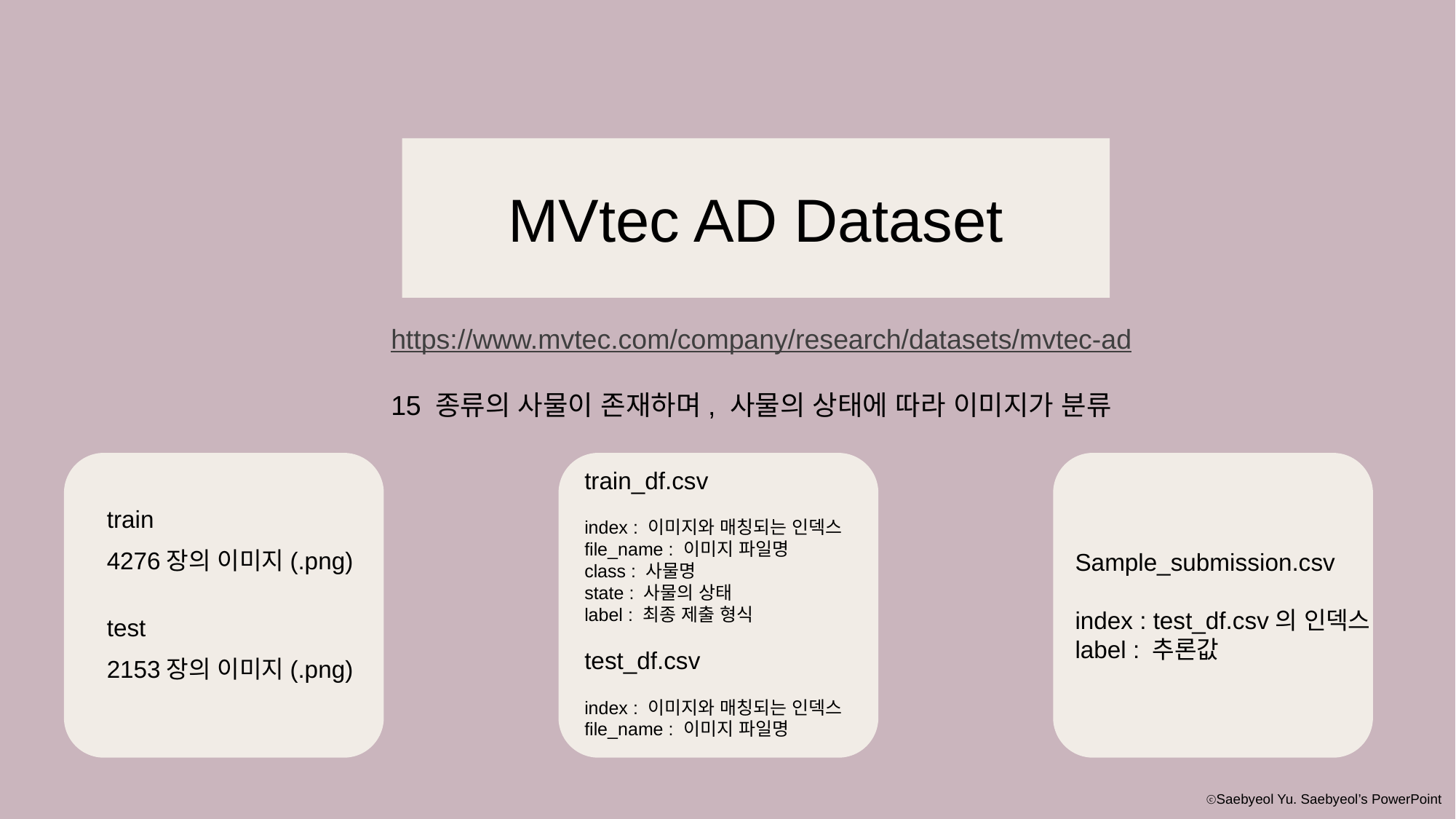

MVtec AD Dataset
https://www.mvtec.com/company/research/datasets/mvtec-ad

15 종류의 사물이 존재하며, 사물의 상태에 따라 이미지가 분류

train_df.csv

index : 이미지와 매칭되는 인덱스
file_name : 이미지 파일명
class : 사물명
state : 사물의 상태
label : 최종 제출 형식
test_df.csv

index : 이미지와 매칭되는 인덱스
file_name : 이미지 파일명
train
4276장의 이미지(.png)
test
2153장의 이미지(.png)
Sample_submission.csv

index : test_df.csv의 인덱스
label : 추론값